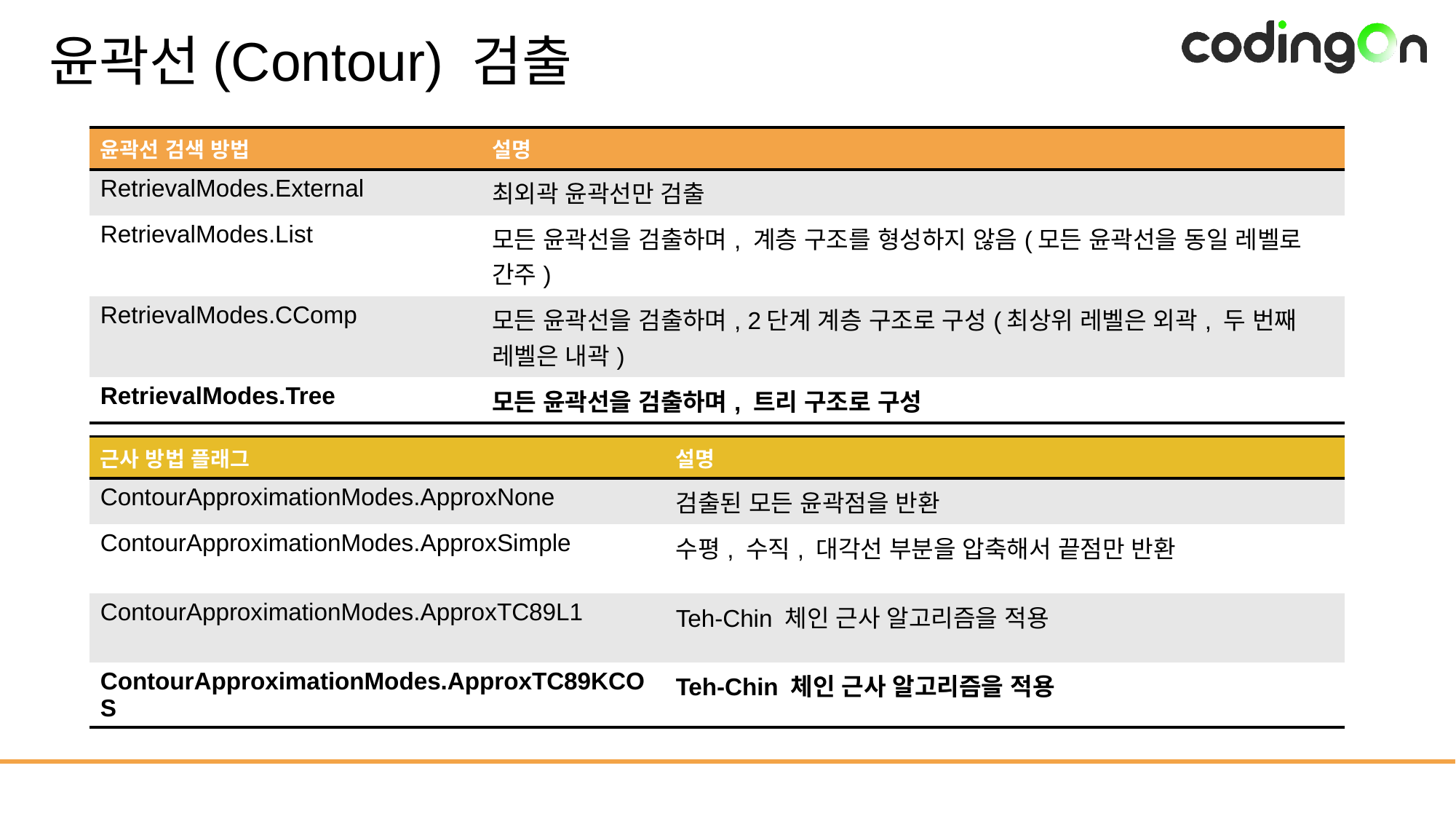

# 윤곽선(Contour) 검출
| 윤곽선 검색 방법 | 설명 |
| --- | --- |
| RetrievalModes.External | 최외곽 윤곽선만 검출 |
| RetrievalModes.List | 모든 윤곽선을 검출하며, 계층 구조를 형성하지 않음(모든 윤곽선을 동일 레벨로 간주) |
| RetrievalModes.CComp | 모든 윤곽선을 검출하며, 2단계 계층 구조로 구성(최상위 레벨은 외곽, 두 번째 레벨은 내곽) |
| RetrievalModes.Tree | 모든 윤곽선을 검출하며, 트리 구조로 구성 |
| 근사 방법 플래그 | 설명 |
| --- | --- |
| ContourApproximationModes.ApproxNone | 검출된 모든 윤곽점을 반환 |
| ContourApproximationModes.ApproxSimple | 수평, 수직, 대각선 부분을 압축해서 끝점만 반환 |
| ContourApproximationModes.ApproxTC89L1 | Teh-Chin 체인 근사 알고리즘을 적용 |
| ContourApproximationModes.ApproxTC89KCOS | Teh-Chin 체인 근사 알고리즘을 적용 |